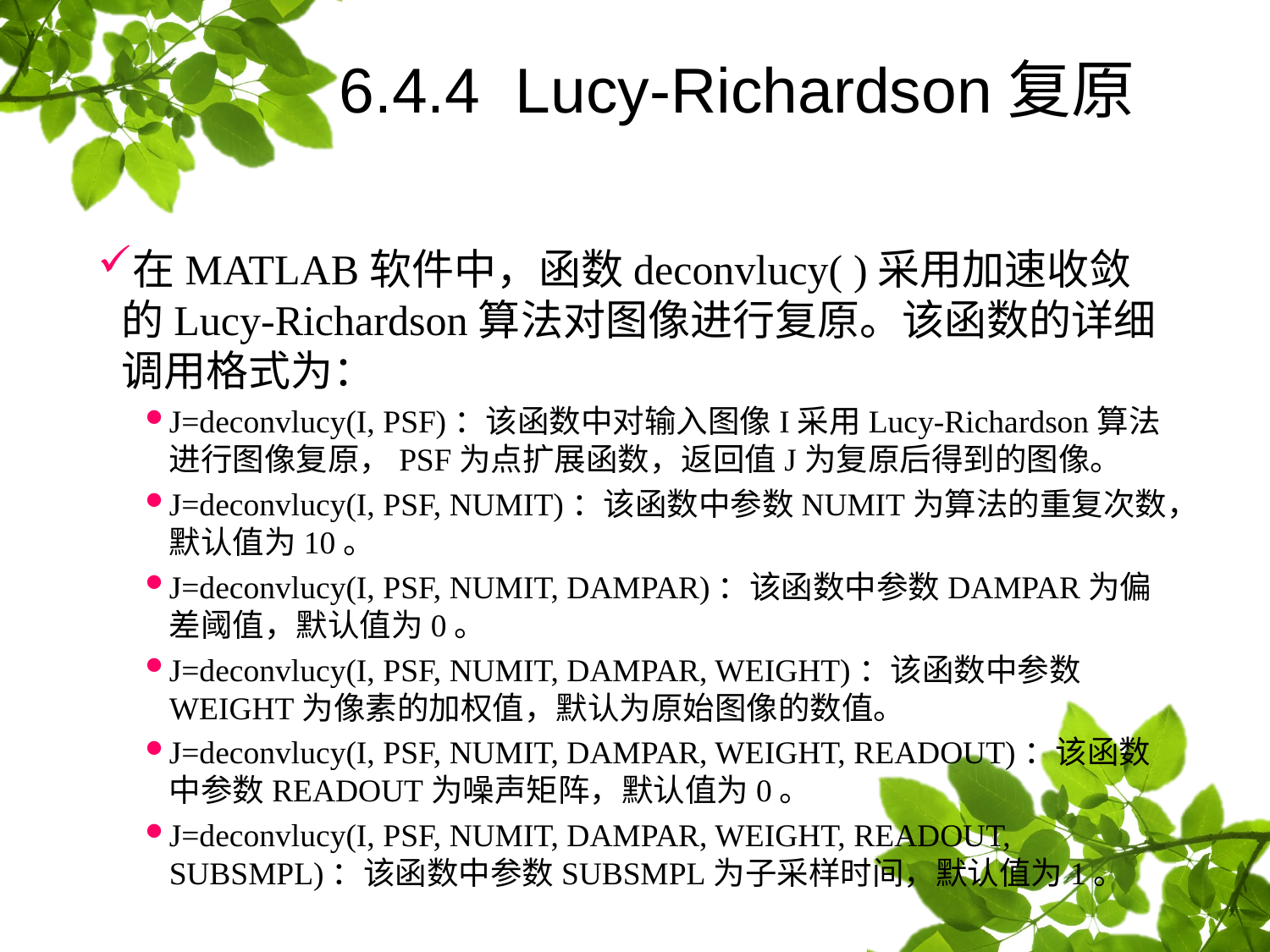

# 6.4.4  Lucy-Richardson复原
在MATLAB软件中，函数deconvlucy( )采用加速收敛的Lucy-Richardson算法对图像进行复原。该函数的详细调用格式为：
J=deconvlucy(I, PSF)：该函数中对输入图像I采用Lucy-Richardson算法进行图像复原，PSF为点扩展函数，返回值J为复原后得到的图像。
J=deconvlucy(I, PSF, NUMIT)：该函数中参数NUMIT为算法的重复次数，默认值为10。
J=deconvlucy(I, PSF, NUMIT, DAMPAR)：该函数中参数DAMPAR为偏差阈值，默认值为0。
J=deconvlucy(I, PSF, NUMIT, DAMPAR, WEIGHT)：该函数中参数WEIGHT为像素的加权值，默认为原始图像的数值。
J=deconvlucy(I, PSF, NUMIT, DAMPAR, WEIGHT, READOUT)：该函数中参数READOUT为噪声矩阵，默认值为0。
J=deconvlucy(I, PSF, NUMIT, DAMPAR, WEIGHT, READOUT, SUBSMPL)：该函数中参数SUBSMPL为子采样时间，默认值为1。